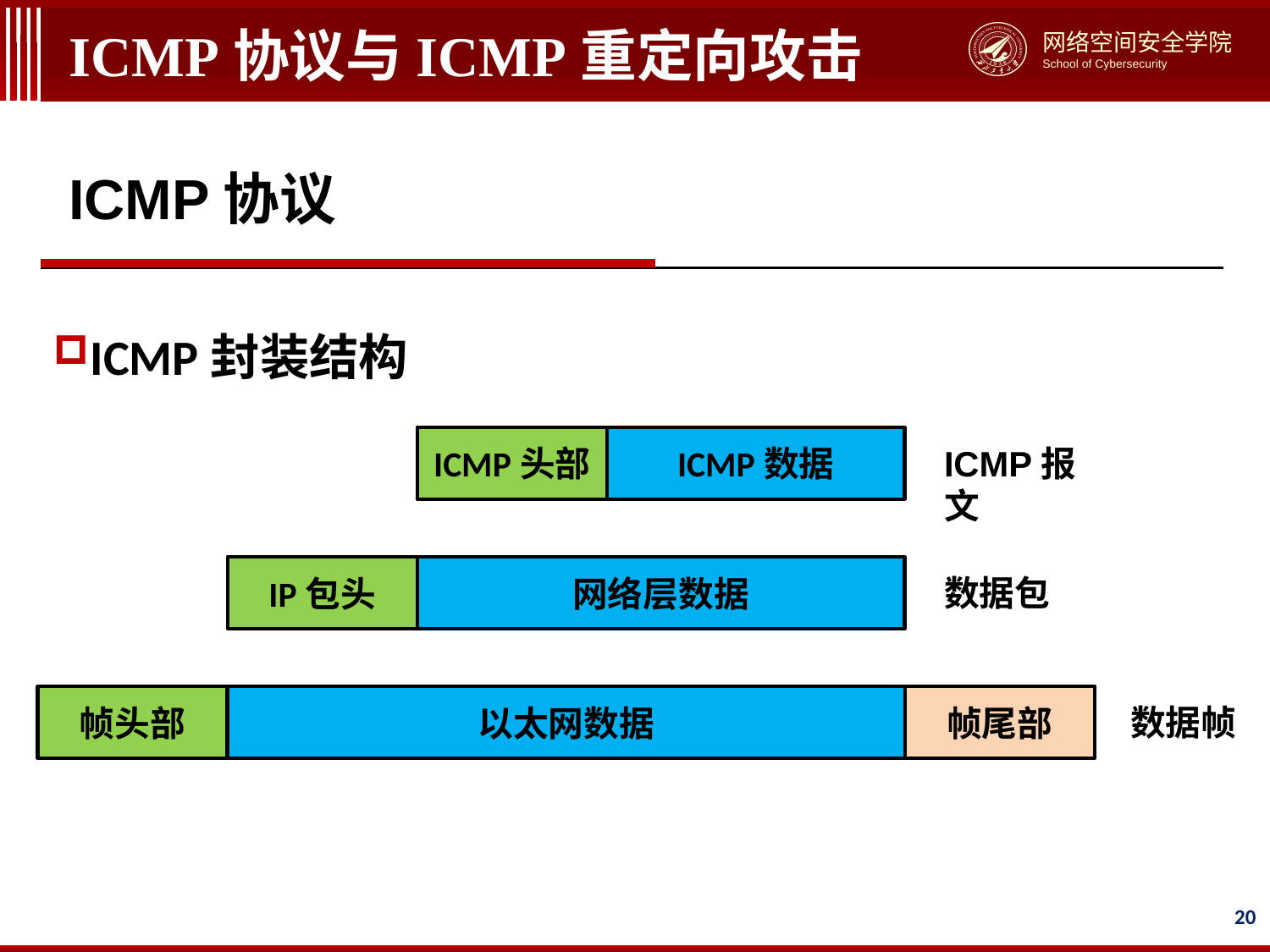

# ICMP协议与ICMP重定向攻击
ICMP协议
ICMP封装结构
ICMP数据
ICMP头部
ICMP报文
网络层数据
IP包头
数据包
帧尾部
帧头部
以太网数据
数据帧